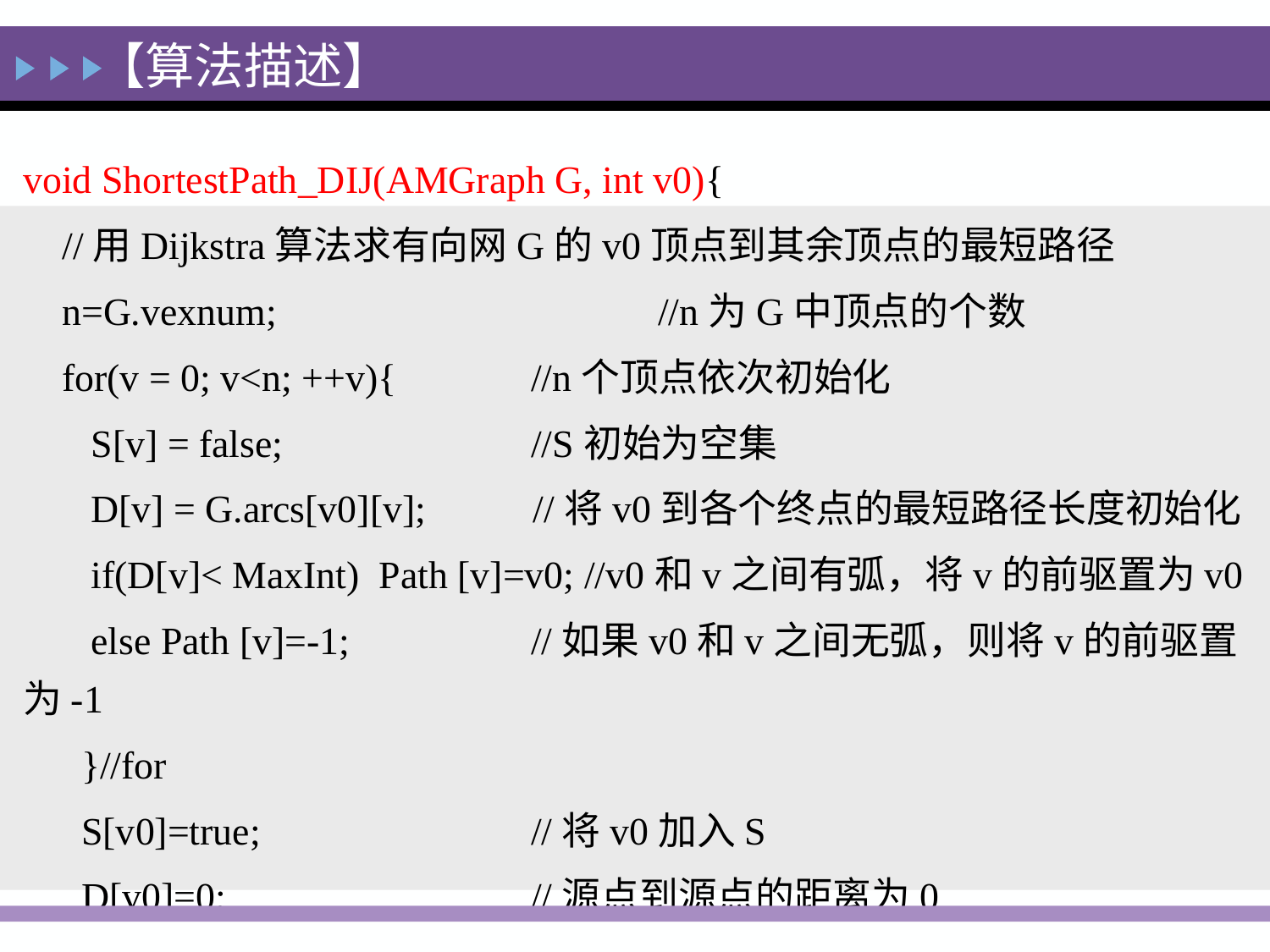

【算法描述】
void ShortestPath_DIJ(AMGraph G, int v0){
    //用Dijkstra算法求有向网G的v0顶点到其余顶点的最短路径
    n=G.vexnum;                    		//n为G中顶点的个数
    for(v = 0; v<n; ++v){             	//n个顶点依次初始化
       S[v] = false;                  	//S初始为空集
       D[v] = G.arcs[v0][v];           //将v0到各个终点的最短路径长度初始化
       if(D[v]< MaxInt)  Path [v]=v0; //v0和v之间有弧，将v的前驱置为v0
       else Path [v]=-1;               	//如果v0和v之间无弧，则将v的前驱置为-1
      }//for
      S[v0]=true;                    	//将v0加入S
      D[v0]=0;                      	//源点到源点的距离为0